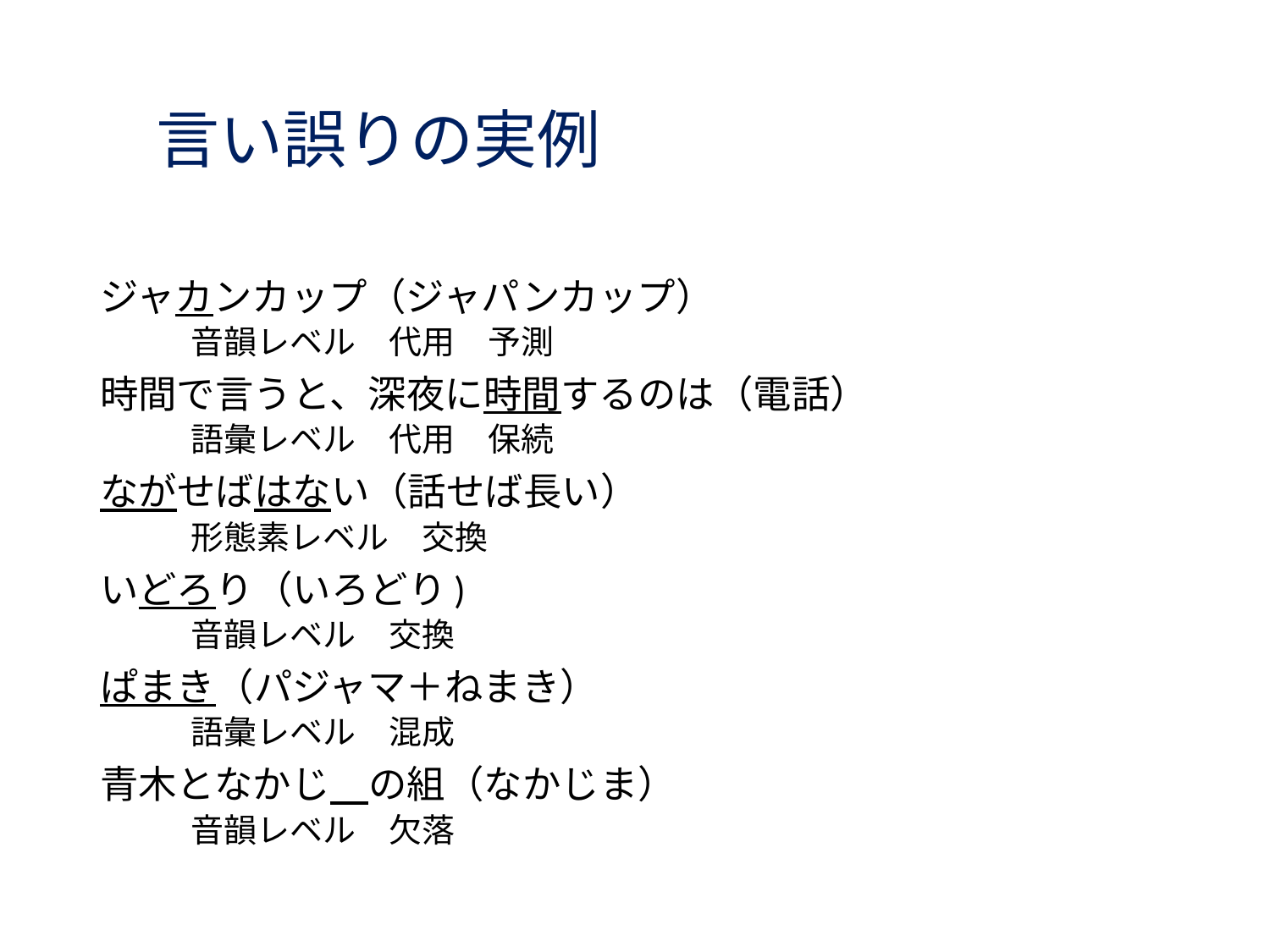

# 言い誤りの実例

ジャカンカップ（ジャパンカップ）
　音韻レベル　代用　予測
時間で言うと、深夜に時間するのは（電話）
　語彙レベル　代用　保続
ながせばはない（話せば長い）
　形態素レベル　交換
いどろり（いろどり)
　音韻レベル　交換
ぱまき（パジャマ＋ねまき）
　語彙レベル　混成
青木となかじ　の組（なかじま）
　音韻レベル　欠落